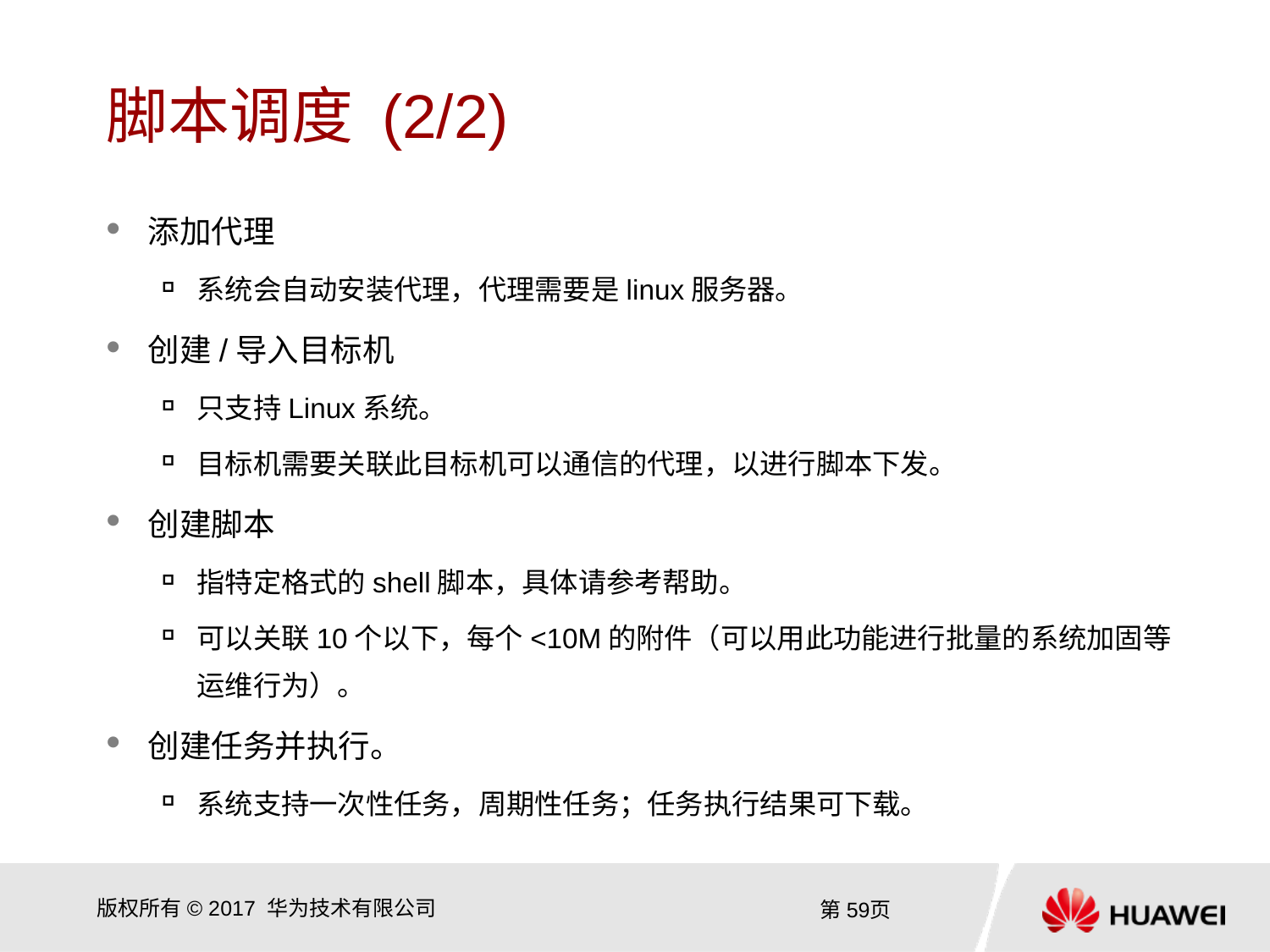

# 脚本调度 (2/2)
添加代理
系统会自动安装代理，代理需要是linux服务器。
创建/导入目标机
只支持Linux系统。
目标机需要关联此目标机可以通信的代理，以进行脚本下发。
创建脚本
指特定格式的shell脚本，具体请参考帮助。
可以关联10个以下，每个<10M的附件（可以用此功能进行批量的系统加固等运维行为）。
创建任务并执行。
系统支持一次性任务，周期性任务；任务执行结果可下载。